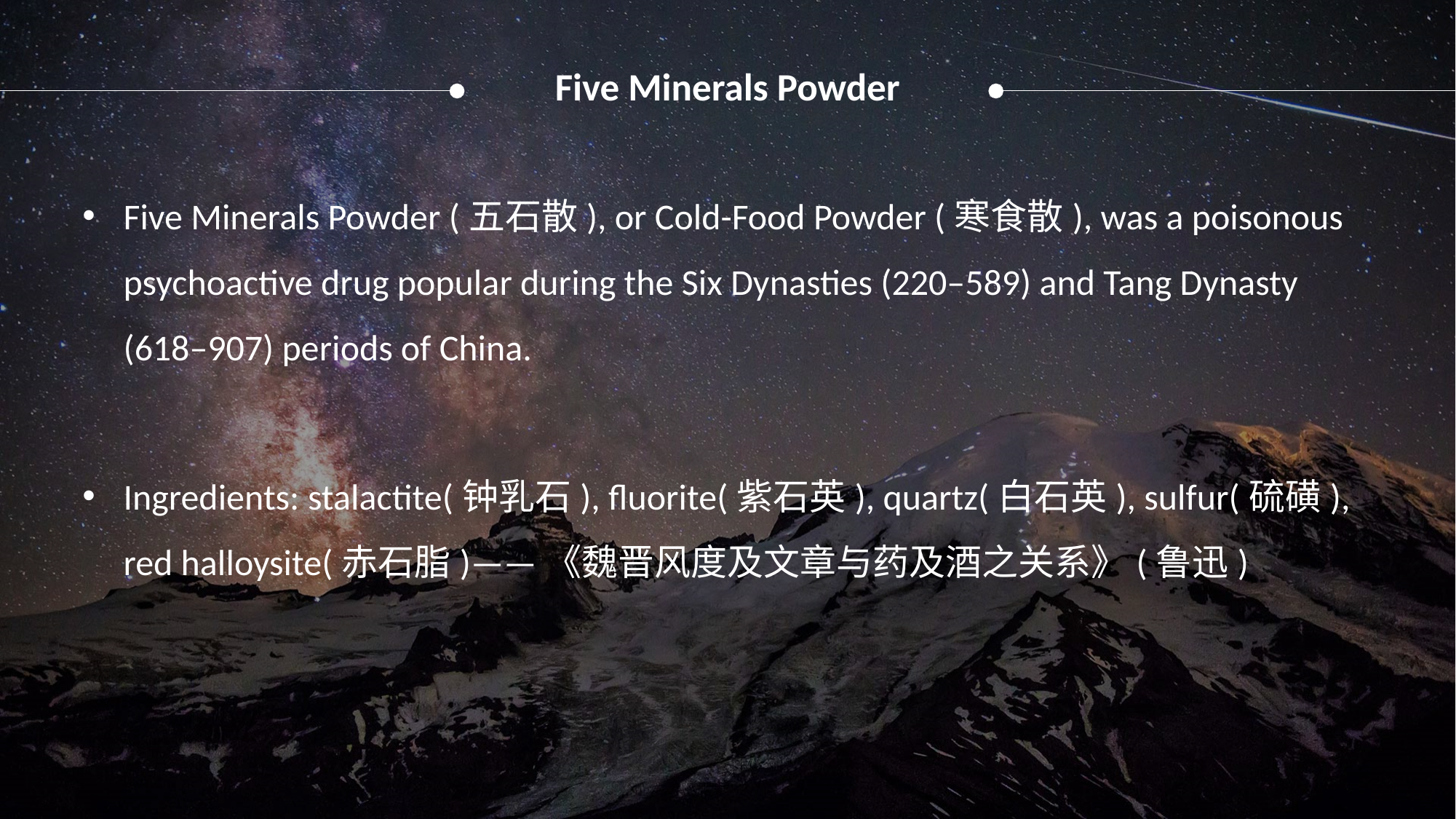

Five Minerals Powder
Five Minerals Powder (五石散), or Cold-Food Powder (寒食散), was a poisonous psychoactive drug popular during the Six Dynasties (220–589) and Tang Dynasty (618–907) periods of China.

Ingredients: stalactite(钟乳石), fluorite(紫石英), quartz(白石英), sulfur(硫磺), red halloysite(赤石脂)——《魏晋风度及文章与药及酒之关系》(鲁迅)